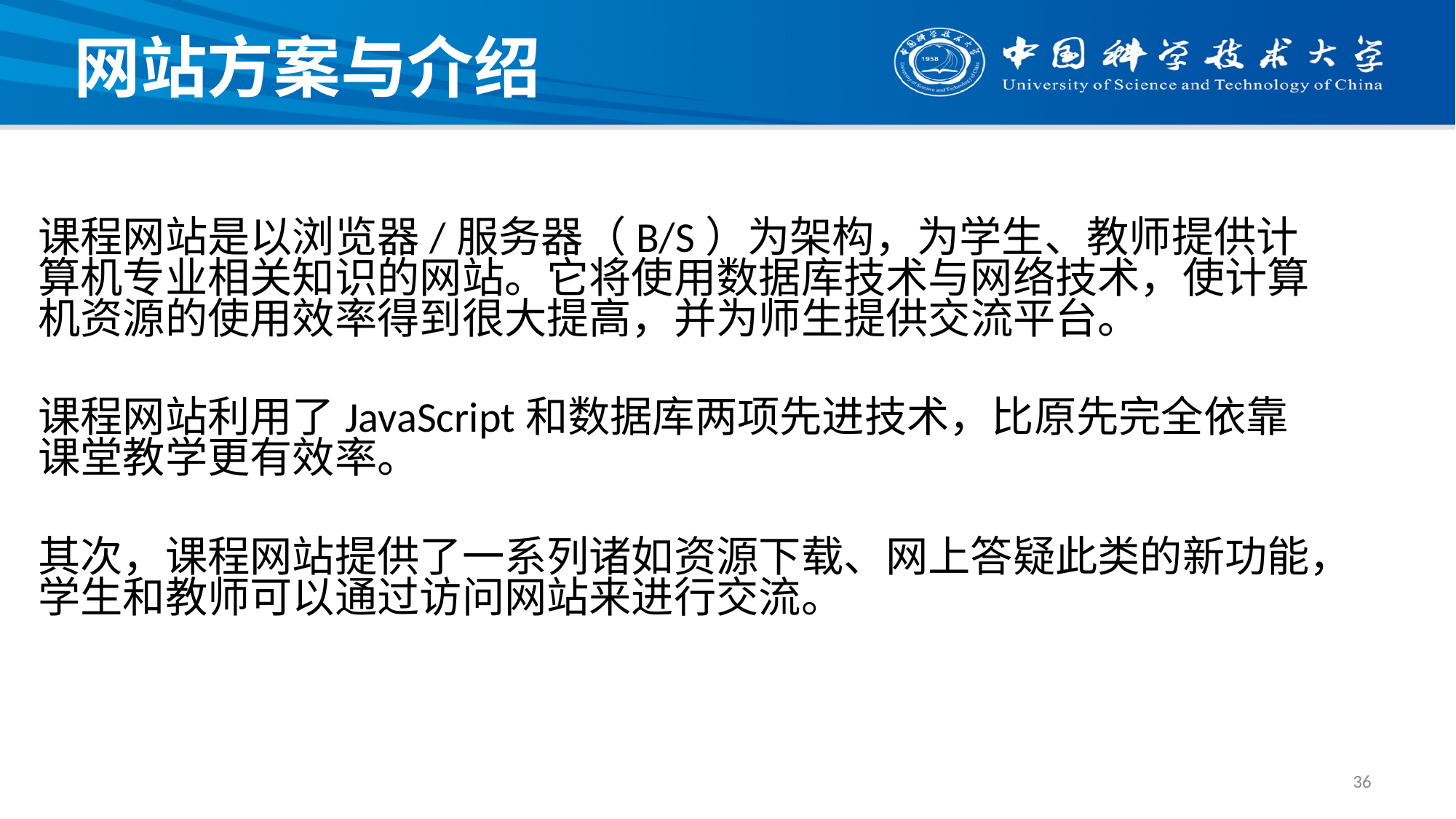

# 网站方案与介绍

课程网站是以浏览器/服务器（B/S）为架构，为学生、教师提供计算机专业相关知识的网站。它将使用数据库技术与网络技术，使计算机资源的使用效率得到很大提高，并为师生提供交流平台。

课程网站利用了JavaScript和数据库两项先进技术，比原先完全依靠课堂教学更有效率。

其次，课程网站提供了一系列诸如资源下载、网上答疑此类的新功能，学生和教师可以通过访问网站来进行交流。

36